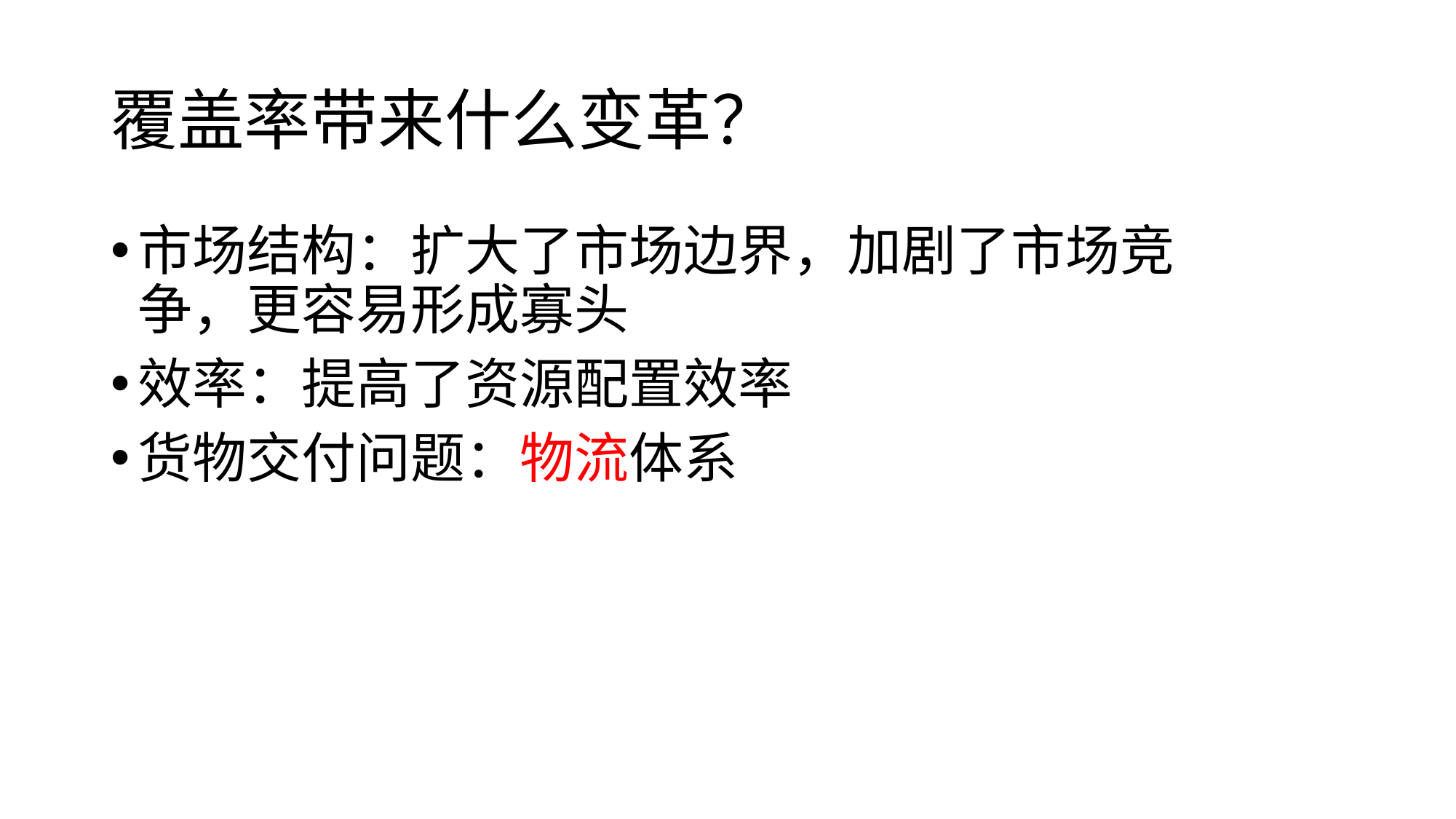

# 覆盖率带来什么变革？
市场结构：扩大了市场边界，加剧了市场竞争，更容易形成寡头
效率：提高了资源配置效率
货物交付问题：物流体系